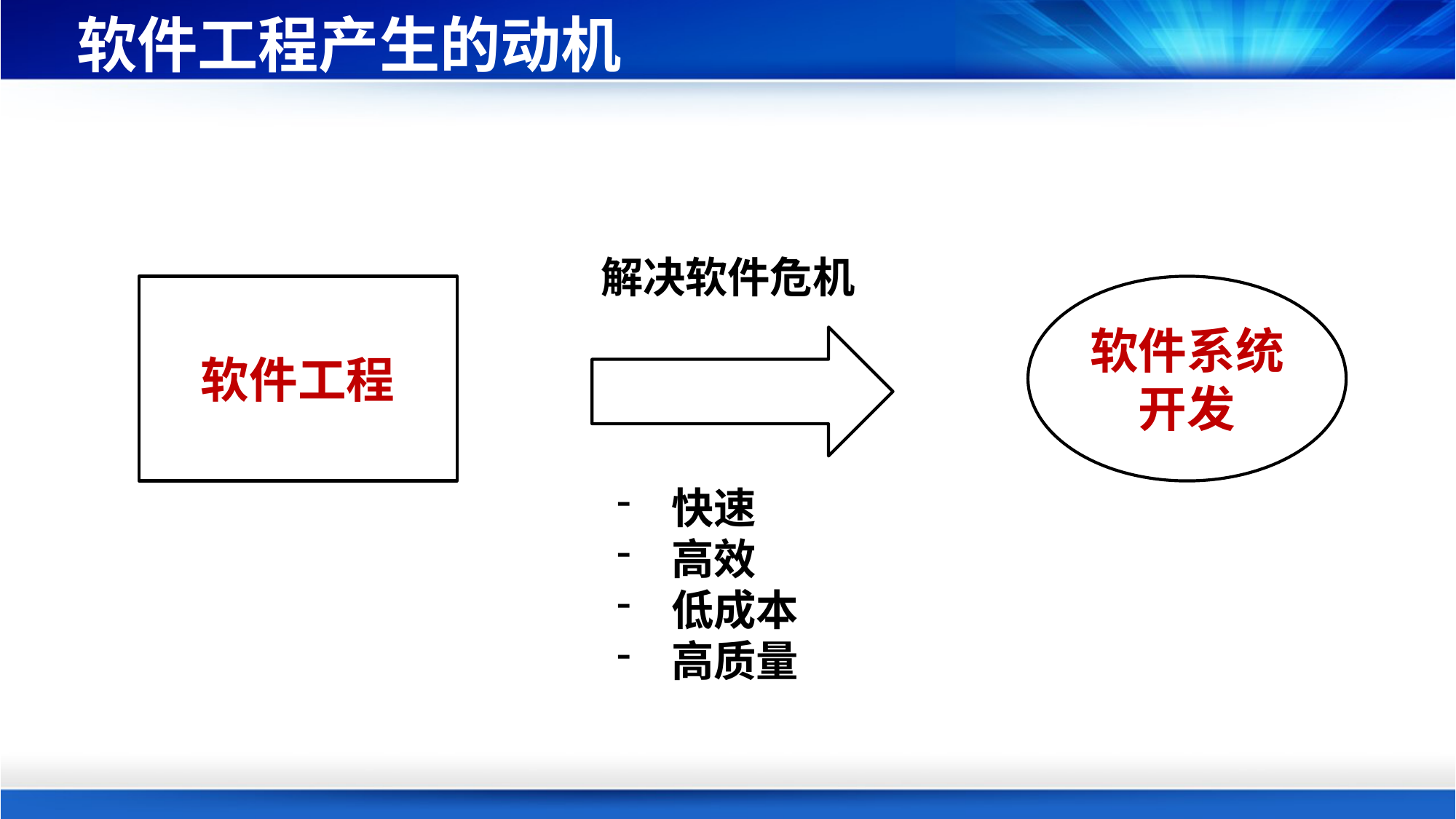

# 软件工程产生的动机
解决软件危机
软件工程
软件系统开发

快速
高效
低成本
高质量